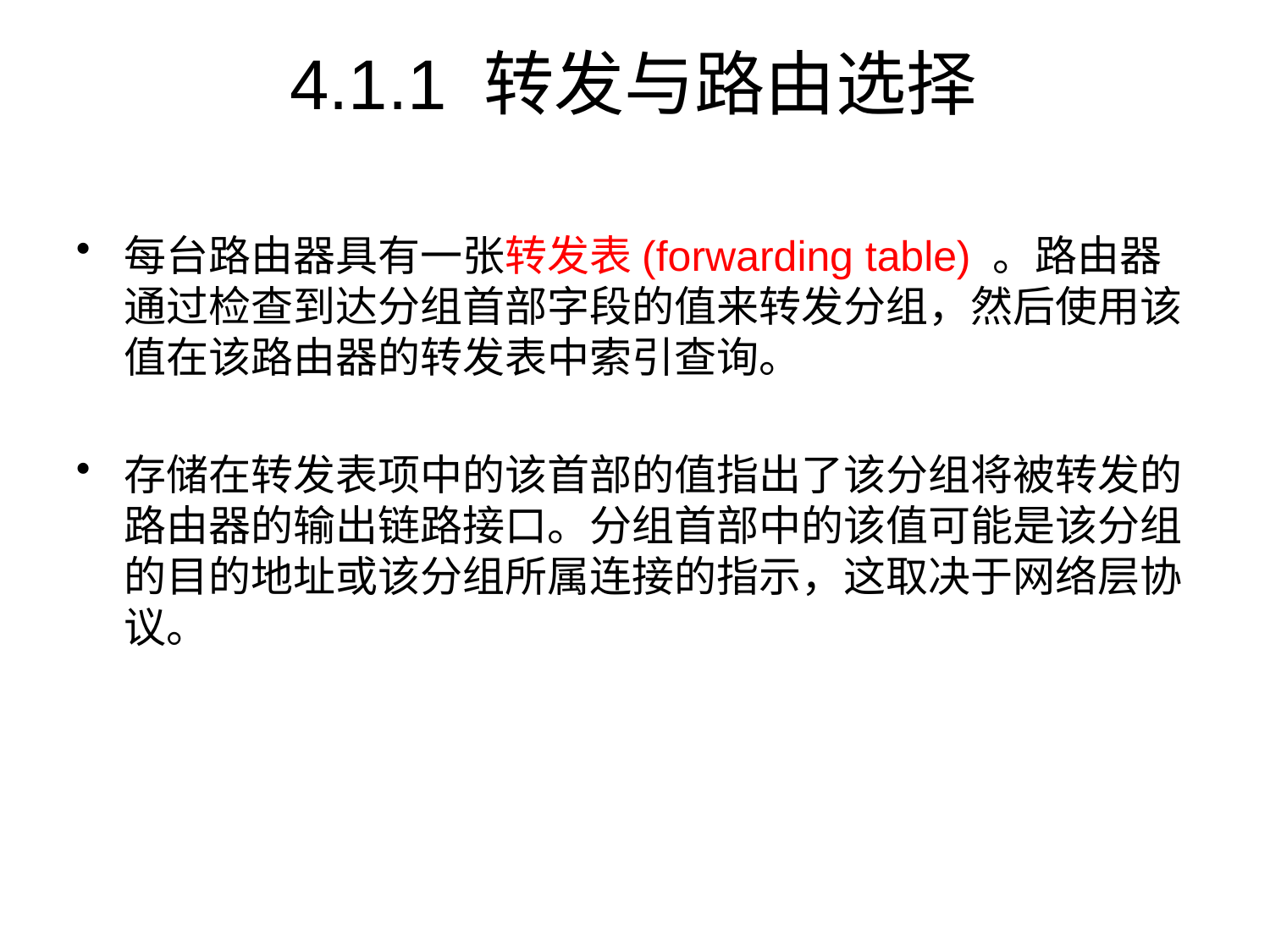

# 4.1.1 转发与路由选择
每台路由器具有一张转发表(forwarding table) 。路由器通过检查到达分组首部字段的值来转发分组，然后使用该值在该路由器的转发表中索引查询。

存储在转发表项中的该首部的值指出了该分组将被转发的路由器的输出链路接口。分组首部中的该值可能是该分组的目的地址或该分组所属连接的指示，这取决于网络层协议。